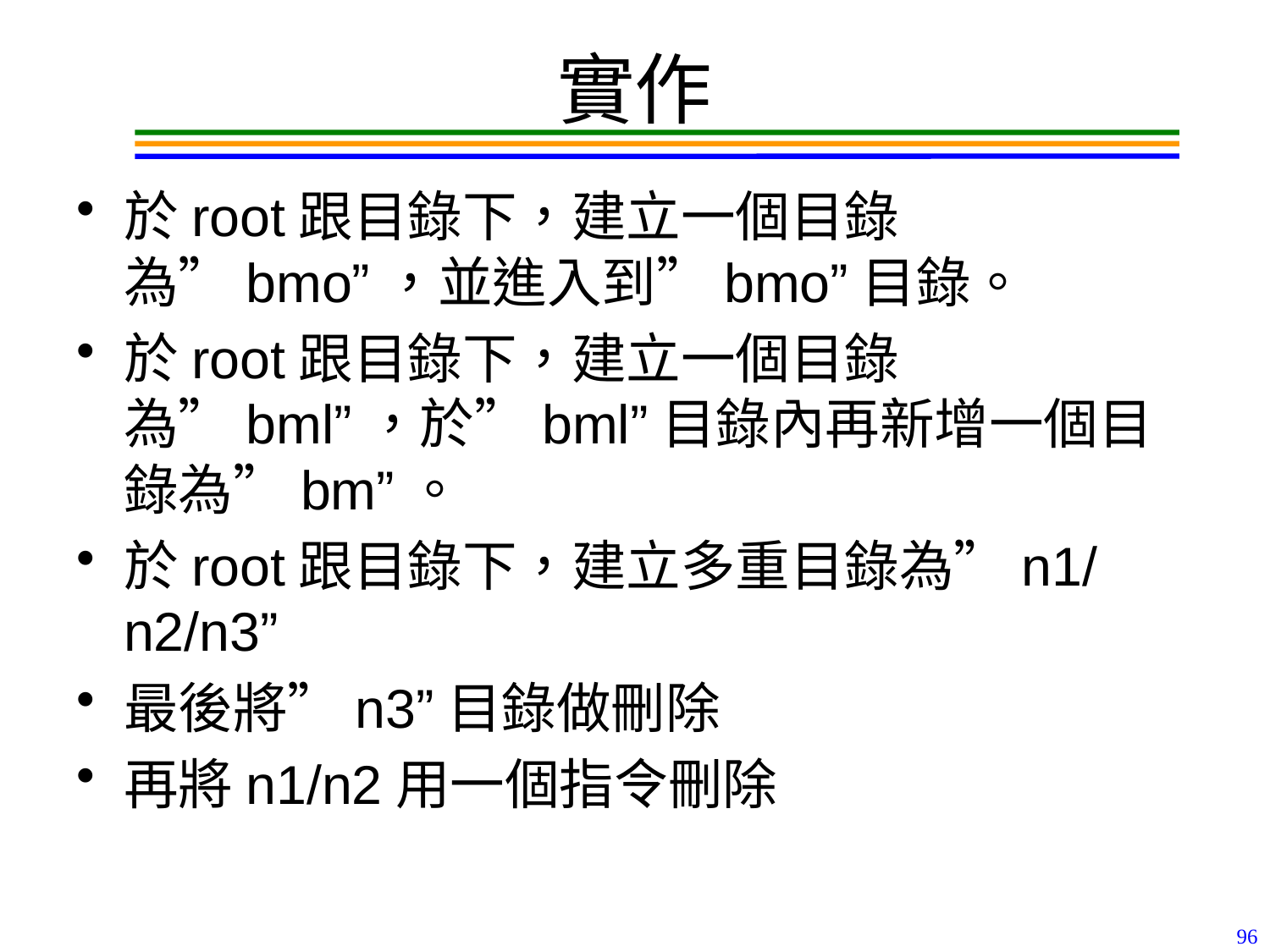

# 實作
於root跟目錄下，建立一個目錄為”bmo”，並進入到”bmo”目錄。
於root跟目錄下，建立一個目錄為”bml”，於”bml”目錄內再新增一個目錄為”bm”。
於root跟目錄下，建立多重目錄為”n1/n2/n3”
最後將”n3”目錄做刪除
再將n1/n2用一個指令刪除

96